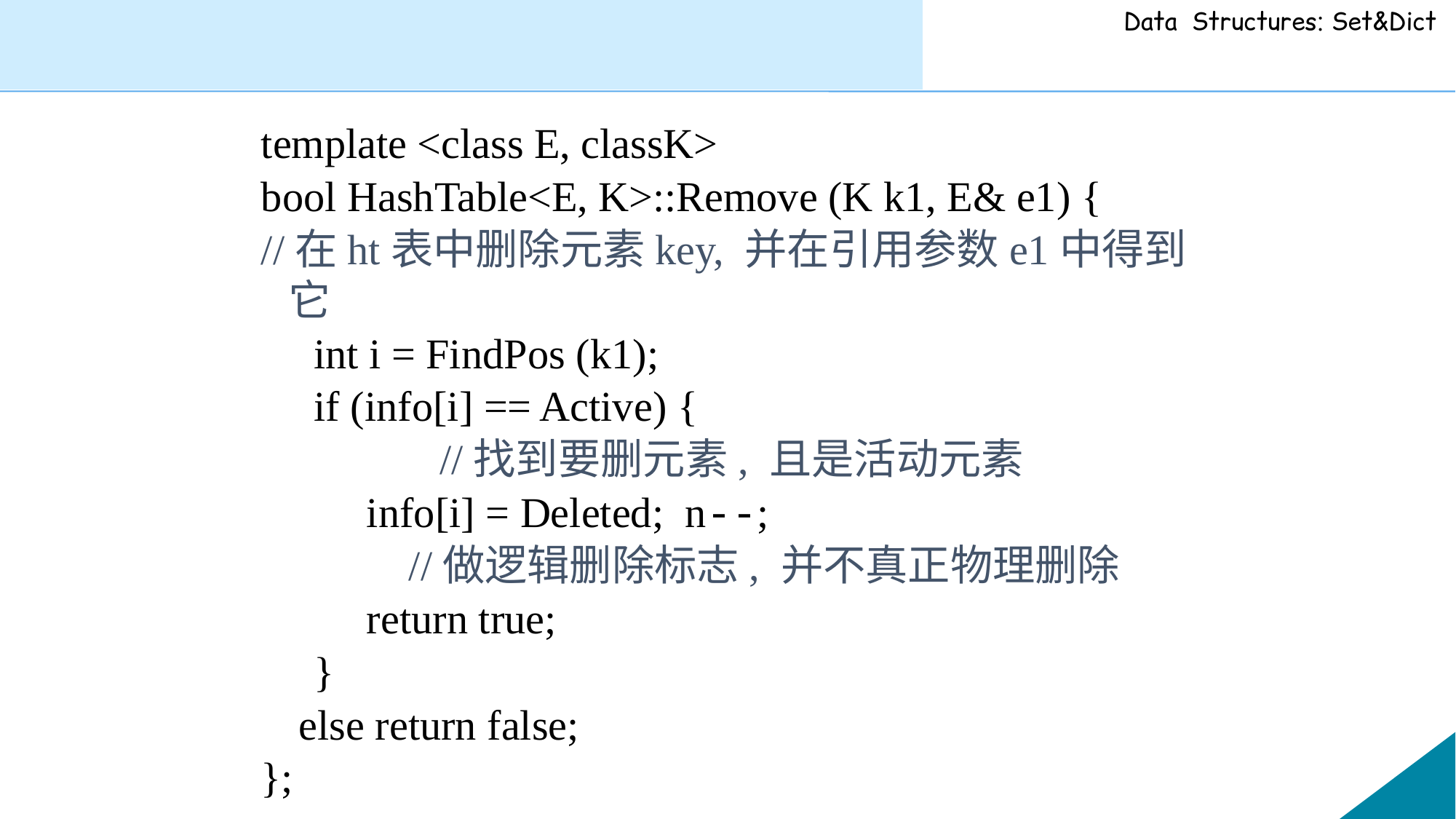

template <class E, classK>
bool HashTable<E, K>::Remove (K k1, E& e1) {
//在ht表中删除元素key, 并在引用参数e1中得到它
     int i = FindPos (k1);
     if (info[i] == Active) {
		    //找到要删元素, 且是活动元素
          info[i] = Deleted;  n--;
              //做逻辑删除标志, 并不真正物理删除
          return true;
     }
	 else return false;
};